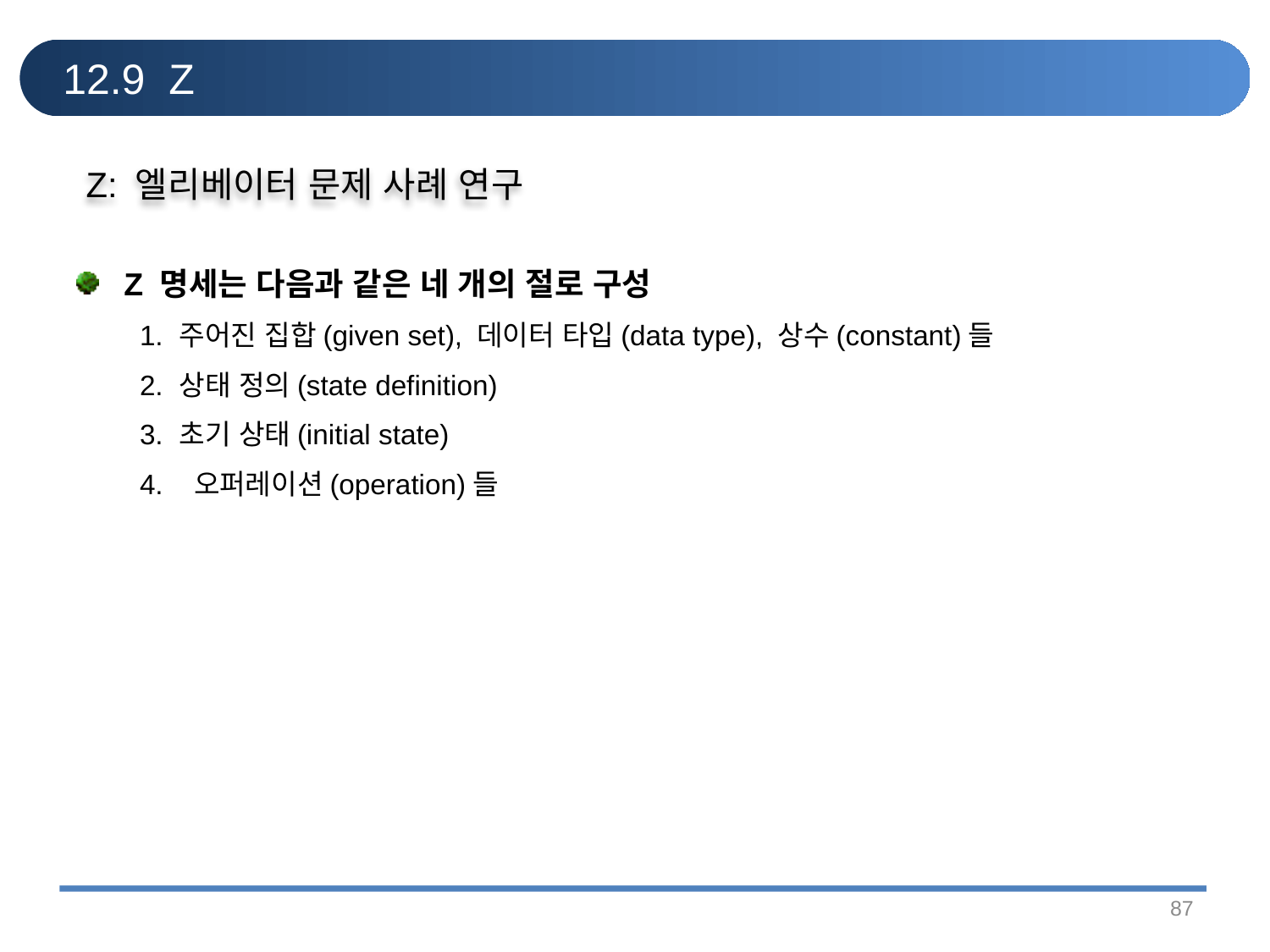

# 12.9  Z
Z: 엘리베이터 문제 사례 연구
Z 명세는 다음과 같은 네 개의 절로 구성
1.	주어진 집합(given set), 데이터 타입(data type), 상수(constant)들
2.	상태 정의(state definition)
3.	초기 상태(initial state)
4.	 오퍼레이션(operation)들
87